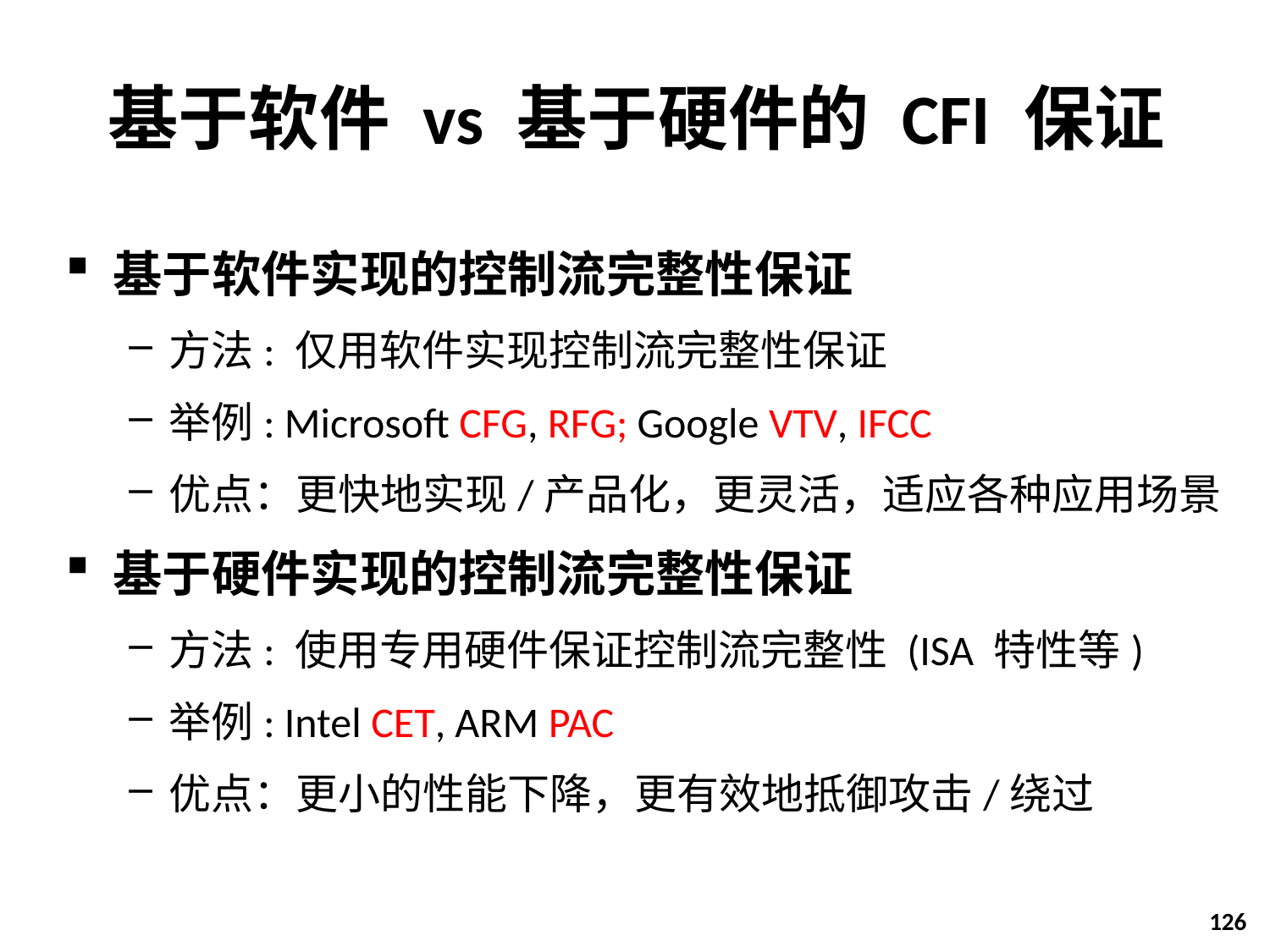

# 基于软件 vs 基于硬件的 CFI 保证
基于软件实现的控制流完整性保证
方法: 仅用软件实现控制流完整性保证
举例: Microsoft CFG, RFG; Google VTV, IFCC
优点：更快地实现/产品化，更灵活，适应各种应用场景
基于硬件实现的控制流完整性保证
方法: 使用专用硬件保证控制流完整性 (ISA 特性等)
举例: Intel CET, ARM PAC
优点：更小的性能下降，更有效地抵御攻击/绕过
126